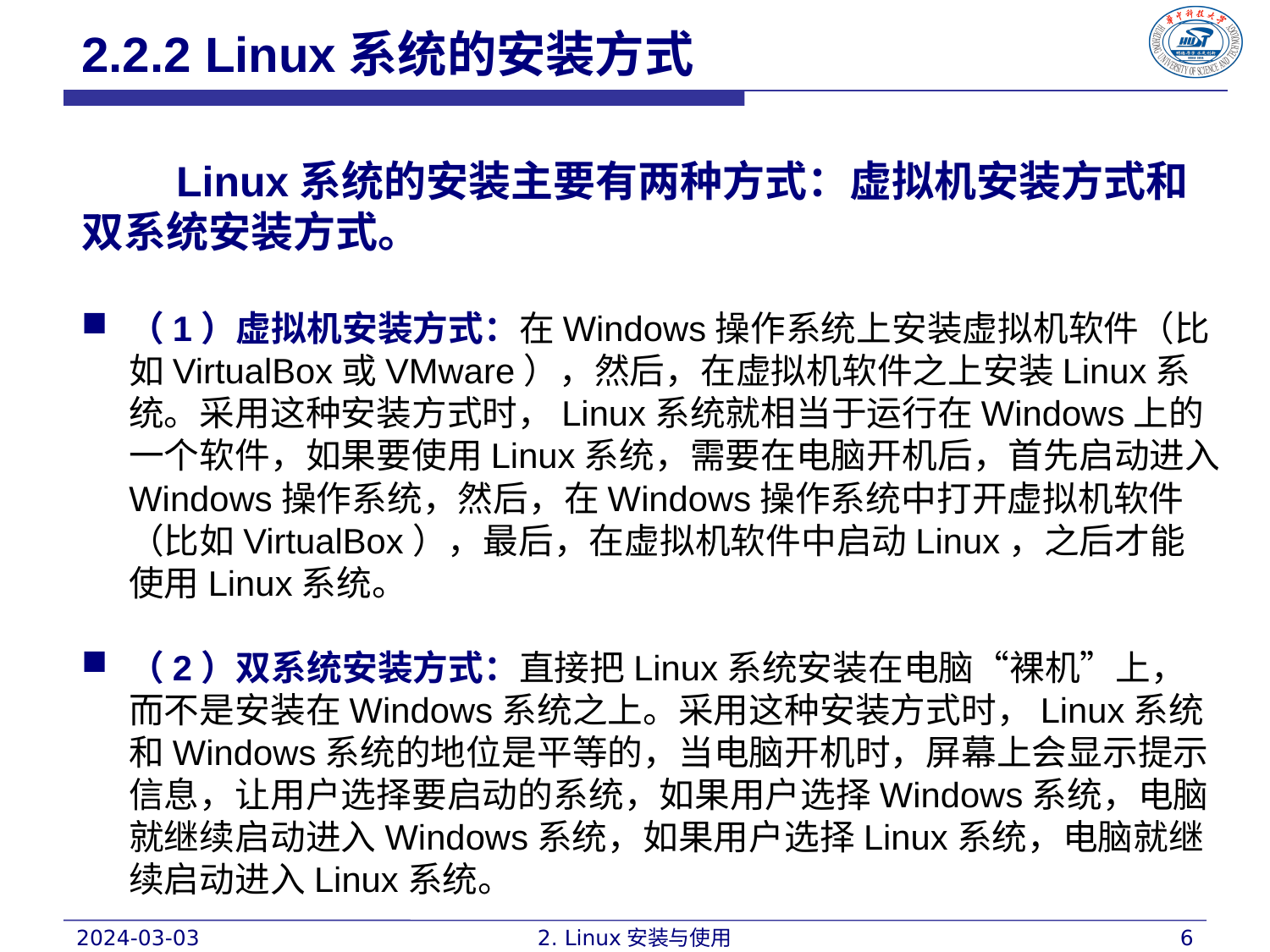

2.2.2 Linux系统的安装方式
        Linux系统的安装主要有两种方式：虚拟机安装方式和双系统安装方式。

（1）虚拟机安装方式：在Windows操作系统上安装虚拟机软件（比如VirtualBox或VMware），然后，在虚拟机软件之上安装Linux系统。采用这种安装方式时，Linux系统就相当于运行在Windows上的一个软件，如果要使用Linux系统，需要在电脑开机后，首先启动进入Windows操作系统，然后，在Windows操作系统中打开虚拟机软件（比如VirtualBox），最后，在虚拟机软件中启动Linux，之后才能使用Linux系统。

（2）双系统安装方式：直接把Linux系统安装在电脑“裸机”上，而不是安装在Windows系统之上。采用这种安装方式时，Linux系统和Windows系统的地位是平等的，当电脑开机时，屏幕上会显示提示信息，让用户选择要启动的系统，如果用户选择Windows系统，电脑就继续启动进入Windows系统，如果用户选择Linux系统，电脑就继续启动进入Linux系统。
2024-03-03
2. Linux安装与使用
6